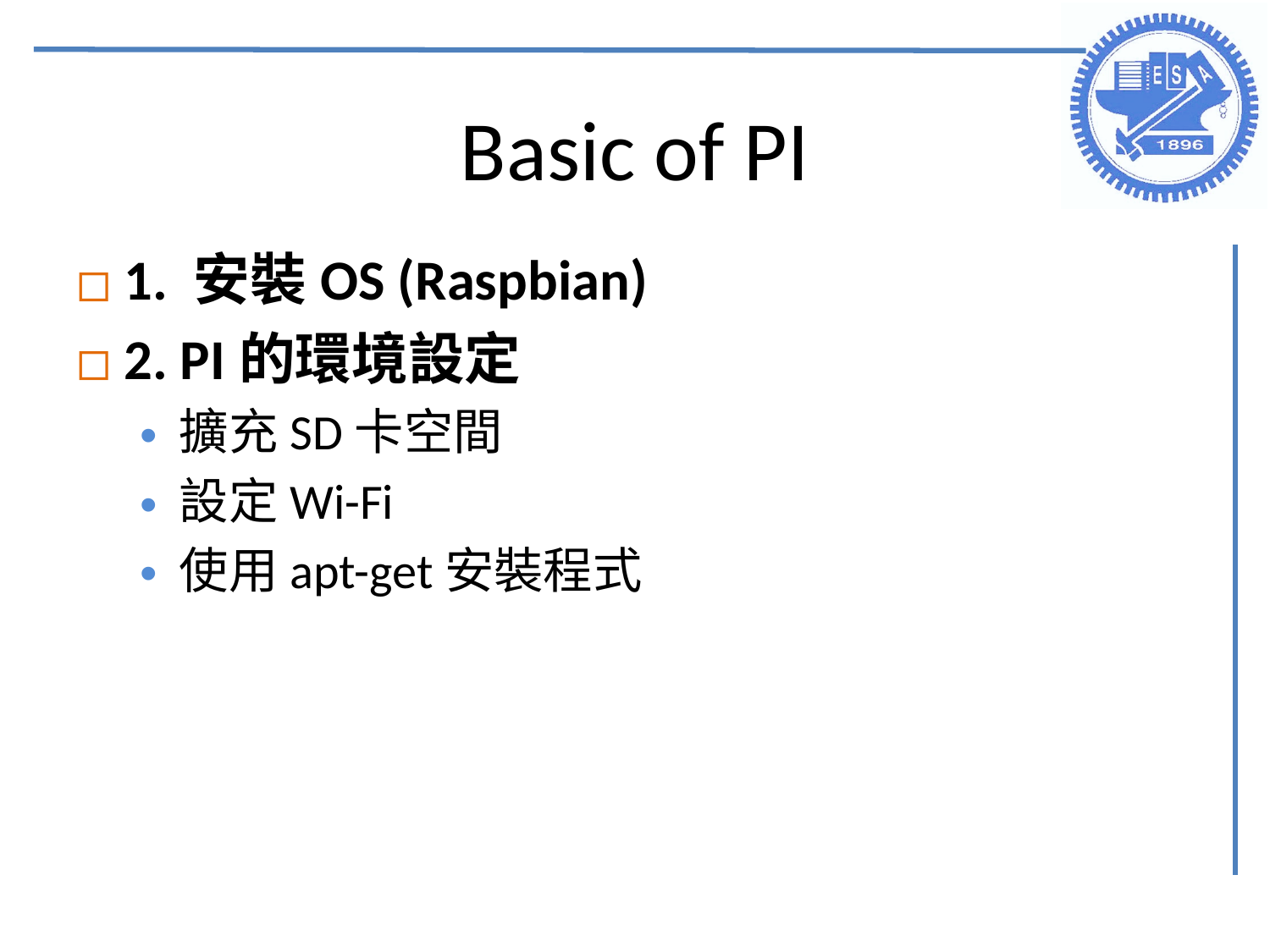

# Basic of PI
1. 安裝OS (Raspbian)
2. PI的環境設定
擴充SD卡空間
設定Wi-Fi
使用apt-get安裝程式